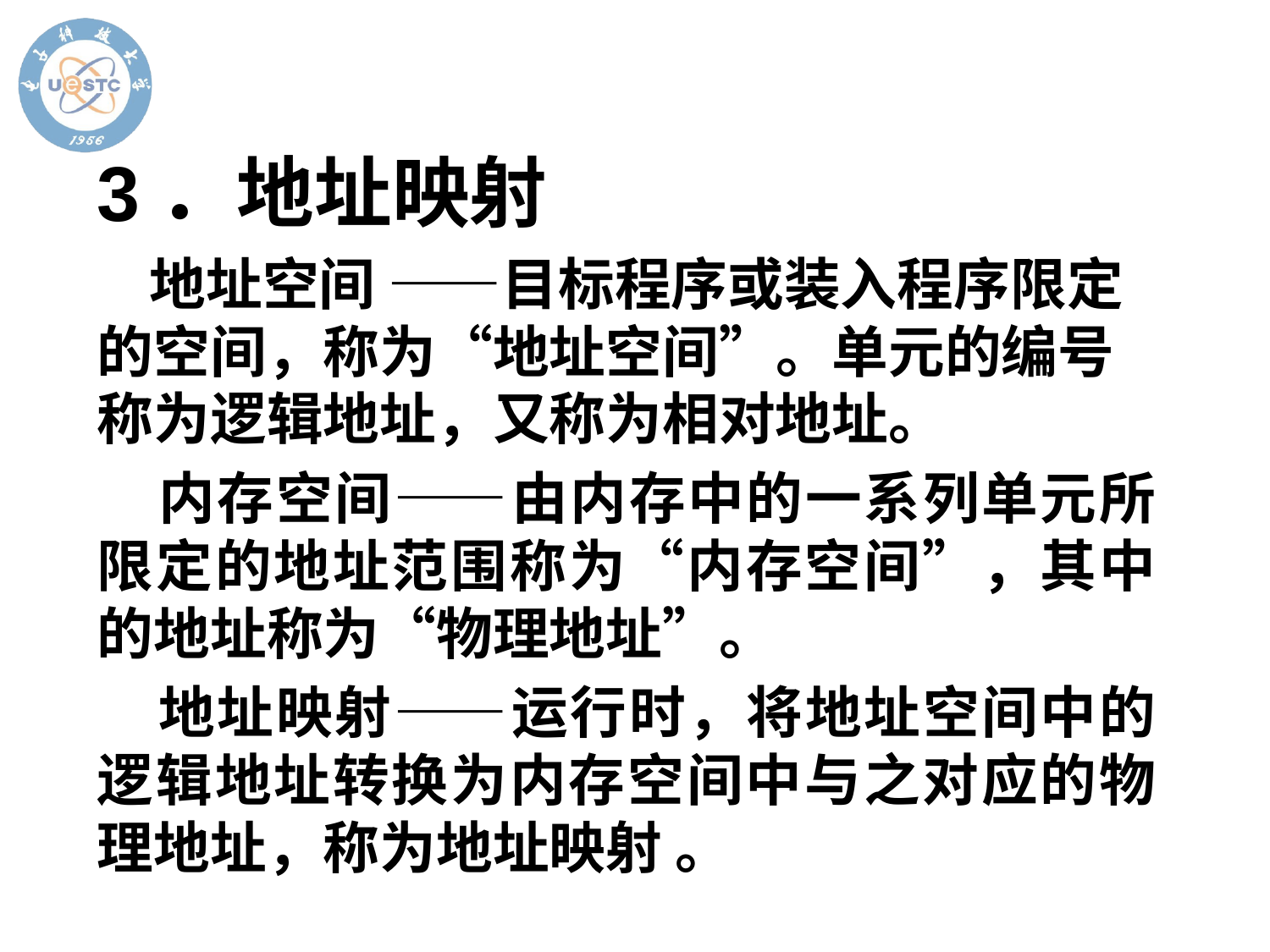

# 3．地址映射
   地址空间 ——目标程序或装入程序限定的空间，称为“地址空间”。单元的编号称为逻辑地址，又称为相对地址。
   内存空间——由内存中的一系列单元所限定的地址范围称为“内存空间”，其中的地址称为“物理地址”。
   地址映射——运行时，将地址空间中的逻辑地址转换为内存空间中与之对应的物理地址，称为地址映射 。